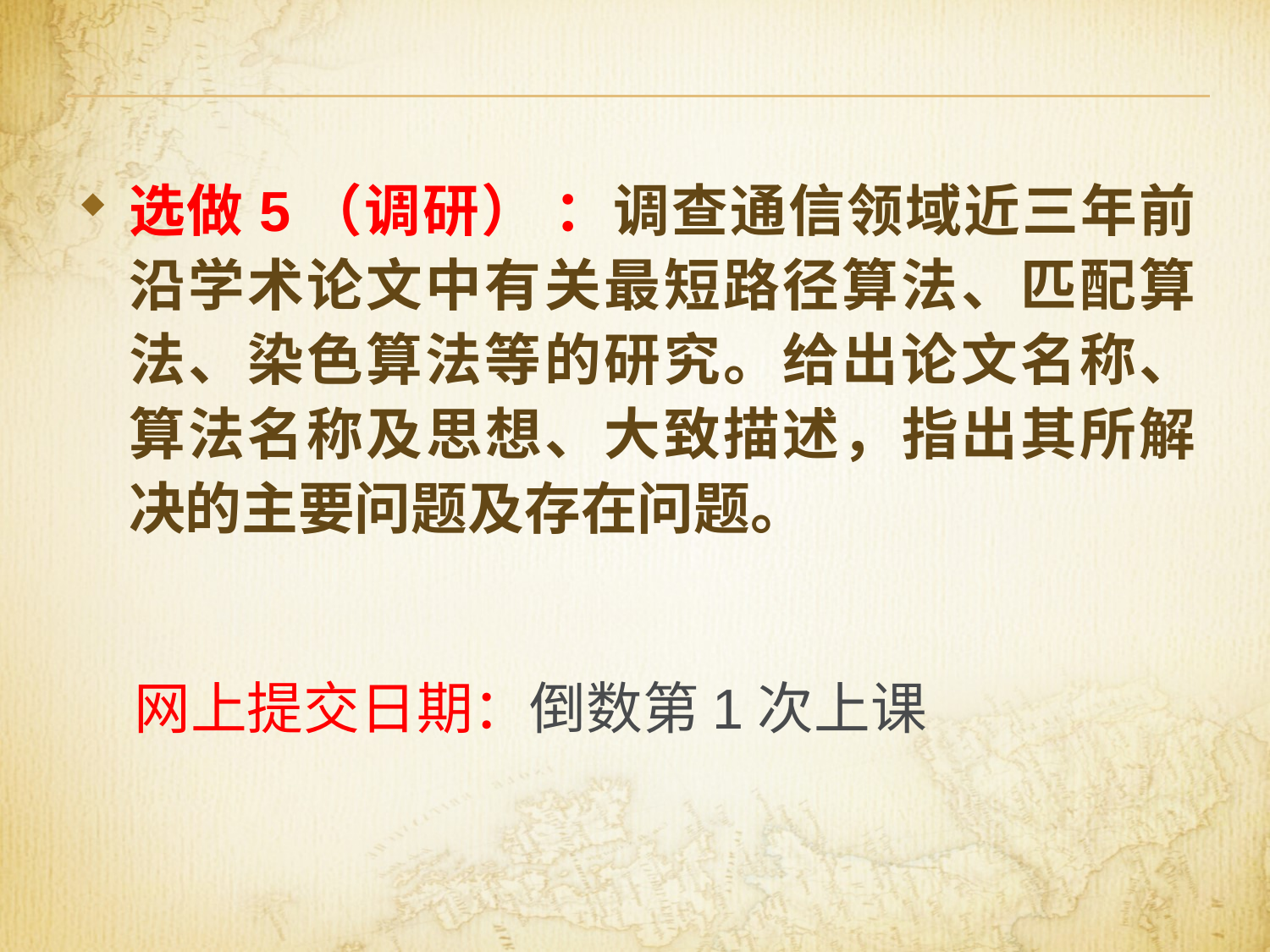

#
选做5（调研） ：调查通信领域近三年前沿学术论文中有关最短路径算法、匹配算法、染色算法等的研究。给出论文名称、算法名称及思想、大致描述，指出其所解决的主要问题及存在问题。

网上提交日期：倒数第1次上课